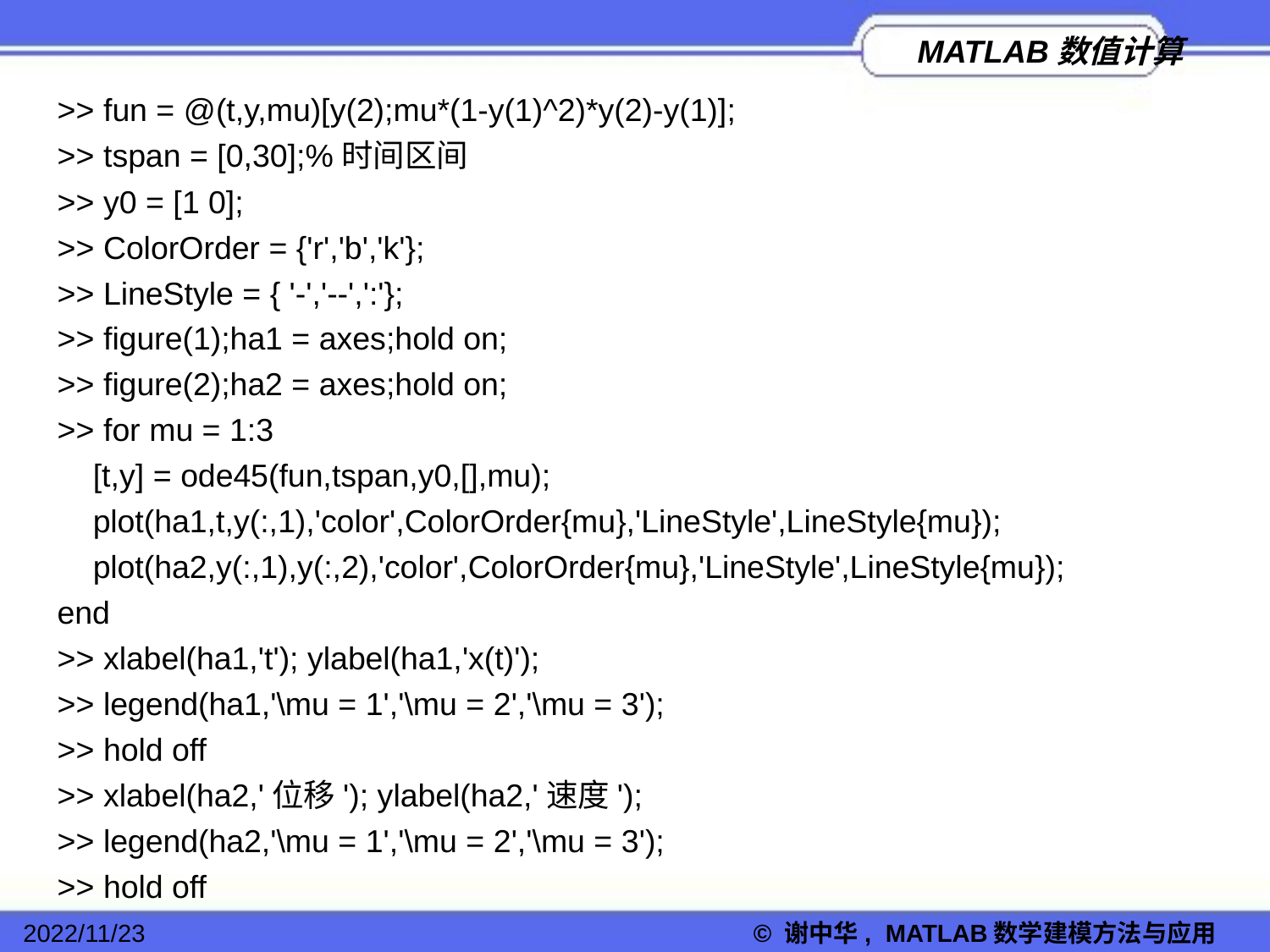

>> fun = @(t,y,mu)[y(2);mu*(1-y(1)^2)*y(2)-y(1)];
>> tspan = [0,30];%时间区间
>> y0 = [1 0];
>> ColorOrder = {'r','b','k'};
>> LineStyle = { '-','--',':'};
>> figure(1);ha1 = axes;hold on;
>> figure(2);ha2 = axes;hold on;
>> for mu = 1:3
    [t,y] = ode45(fun,tspan,y0,[],mu);
    plot(ha1,t,y(:,1),'color',ColorOrder{mu},'LineStyle',LineStyle{mu});
    plot(ha2,y(:,1),y(:,2),'color',ColorOrder{mu},'LineStyle',LineStyle{mu});
end
>> xlabel(ha1,'t'); ylabel(ha1,'x(t)');
>> legend(ha1,'\mu = 1','\mu = 2','\mu = 3');
>> hold off
>> xlabel(ha2,'位移'); ylabel(ha2,'速度');
>> legend(ha2,'\mu = 1','\mu = 2','\mu = 3');
>> hold off
2022/11/23
© 谢中华,  MATLAB数学建模方法与应用